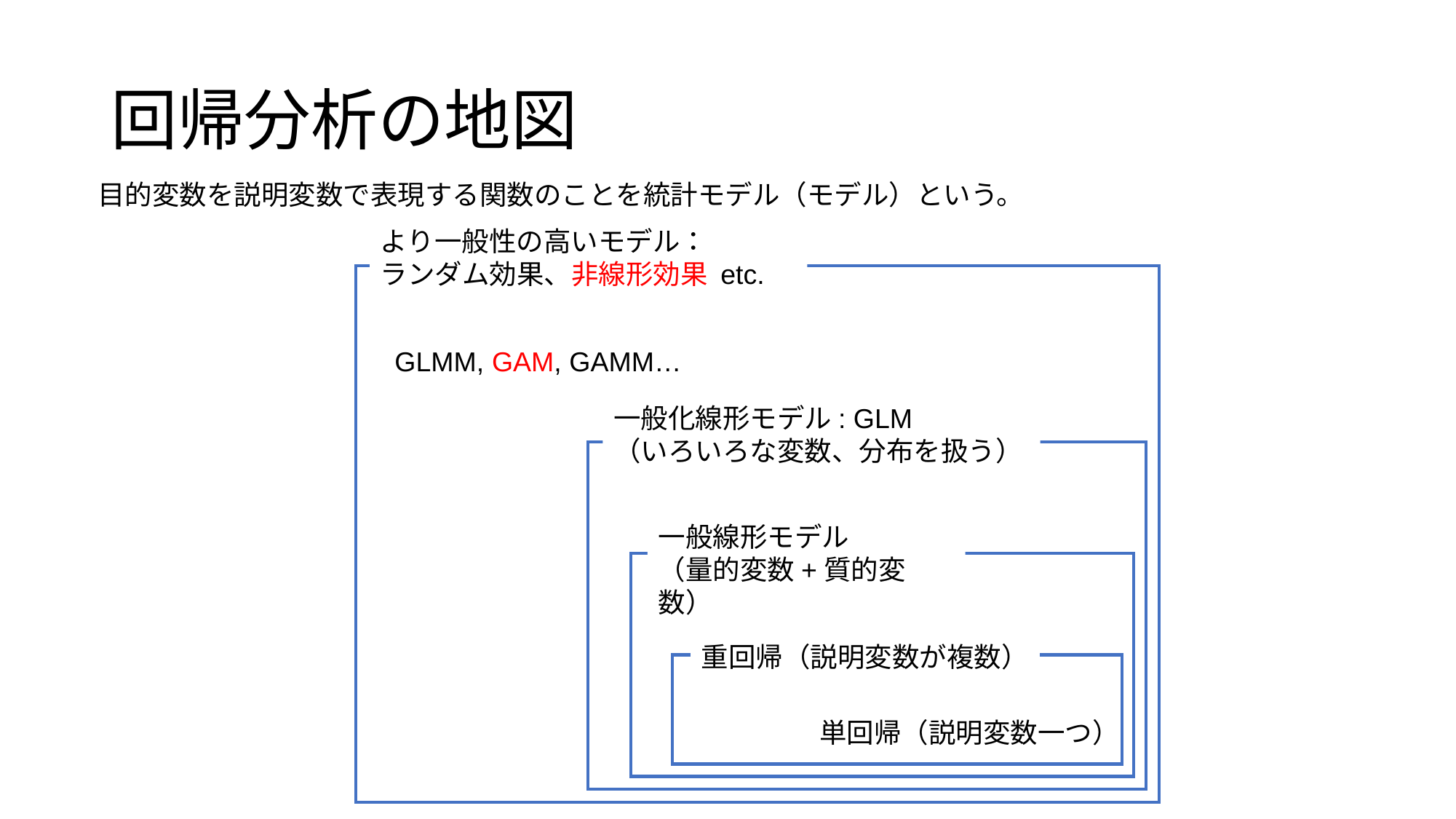

# 回帰分析の地図
目的変数を説明変数で表現する関数のことを統計モデル（モデル）という。
より一般性の高いモデル：
ランダム効果、非線形効果 etc.

GLMM, GAM, GAMM…
一般化線形モデル: GLM
（いろいろな変数、分布を扱う）

一般線形モデル
（量的変数+質的変数）

重回帰（説明変数が複数）

単回帰（説明変数一つ）